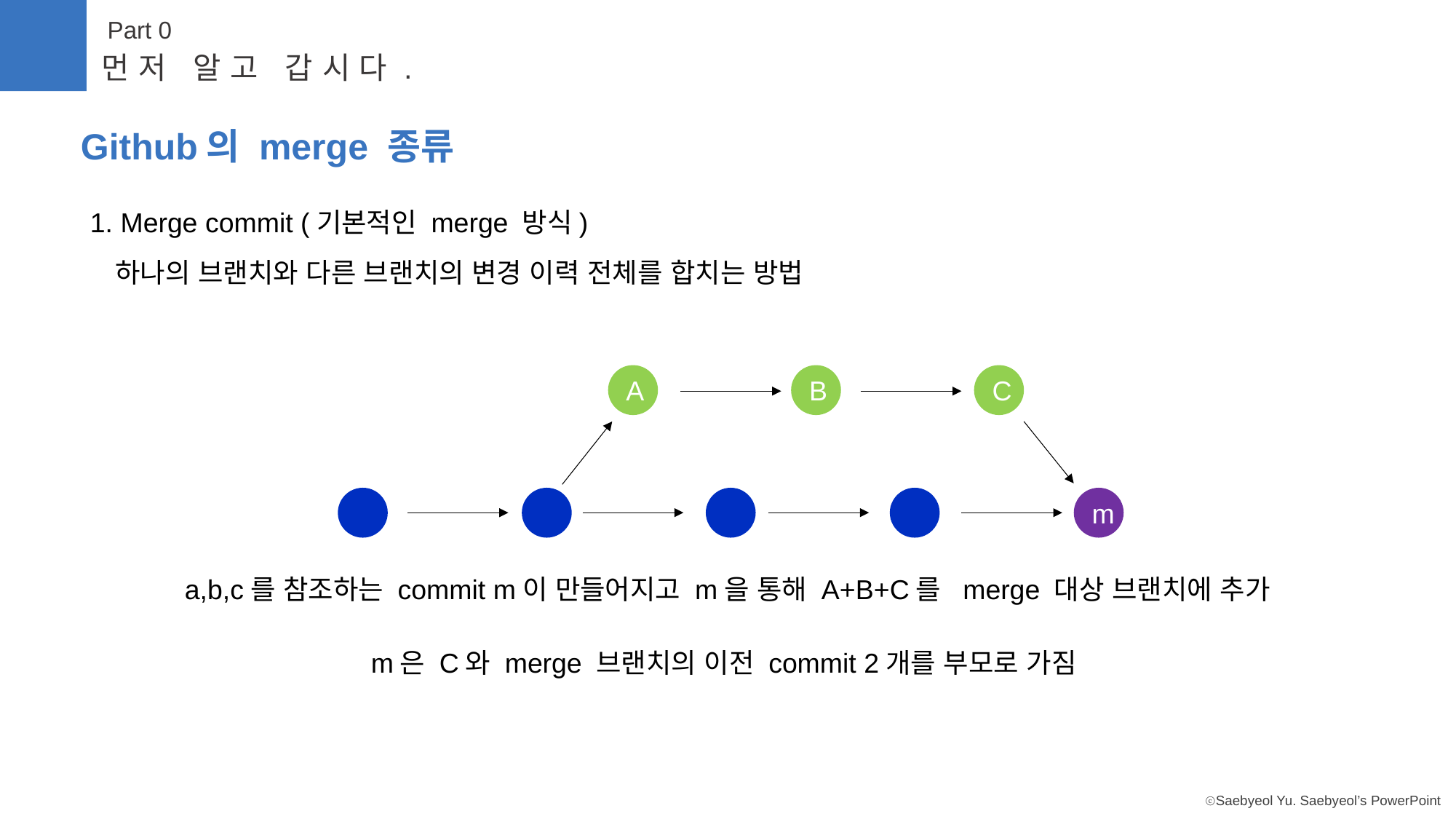

Part 0
먼저 알고 갑시다.
Github의 merge 종류
1. Merge commit (기본적인 merge 방식)
하나의 브랜치와 다른 브랜치의 변경 이력 전체를 합치는 방법

A
B
C

m
a,b,c를 참조하는 commit m이 만들어지고 m을 통해 A+B+C를  merge 대상 브랜치에 추가
m은 C와 merge 브랜치의 이전 commit 2개를 부모로 가짐